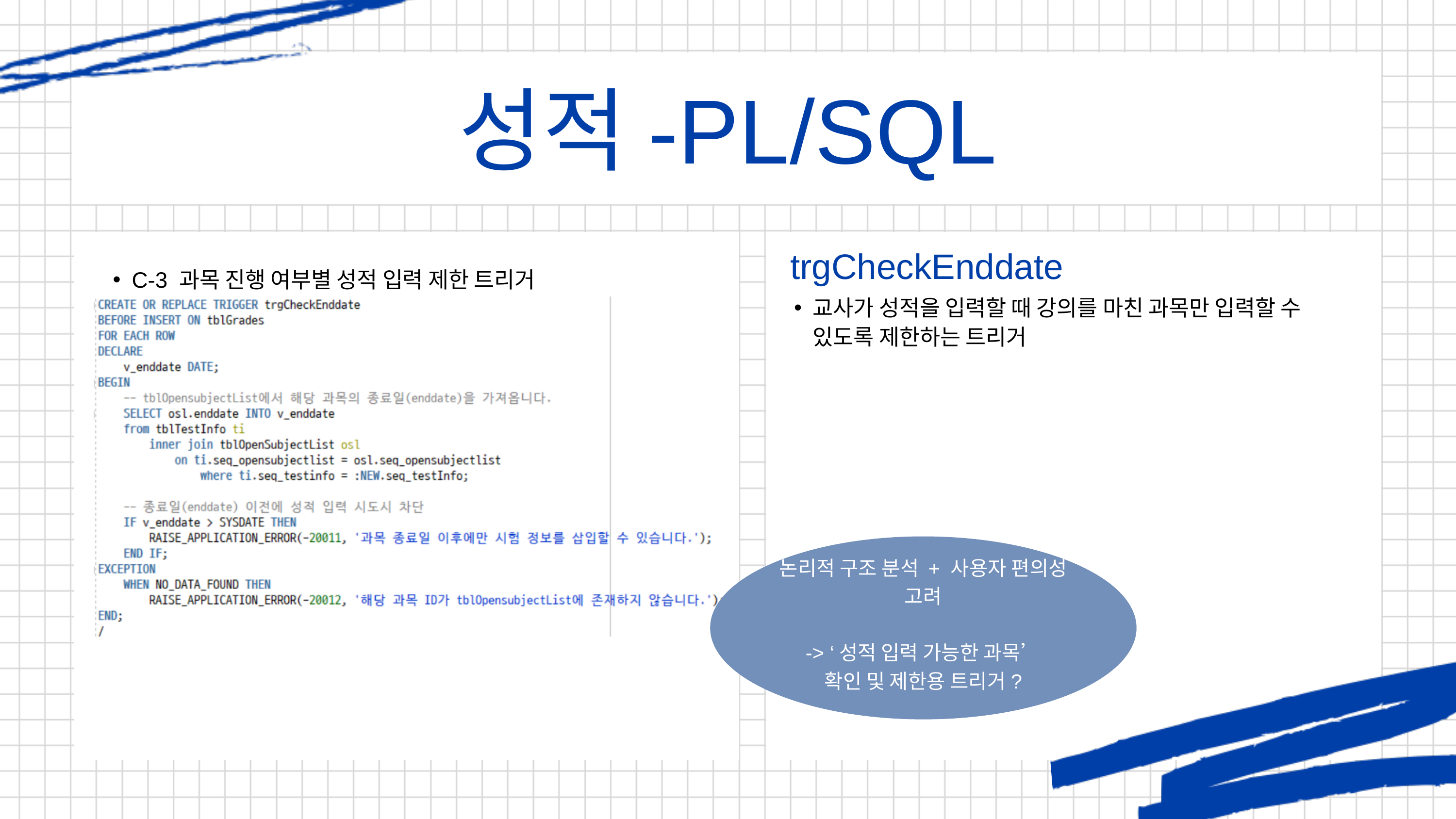

성적-PL/SQL

trgCheckEnddate
B-5

C-3 과목 진행 여부별 성적 입력 제한 트리거
교사가 성적을 입력할 때 강의를 마친 과목만 입력할 수 있도록 제한하는 트리거

논리적 구조 분석 + 사용자 편의성 고려

-> ‘성적 입력 가능한 과목’
확인 및 제한용 트리거?